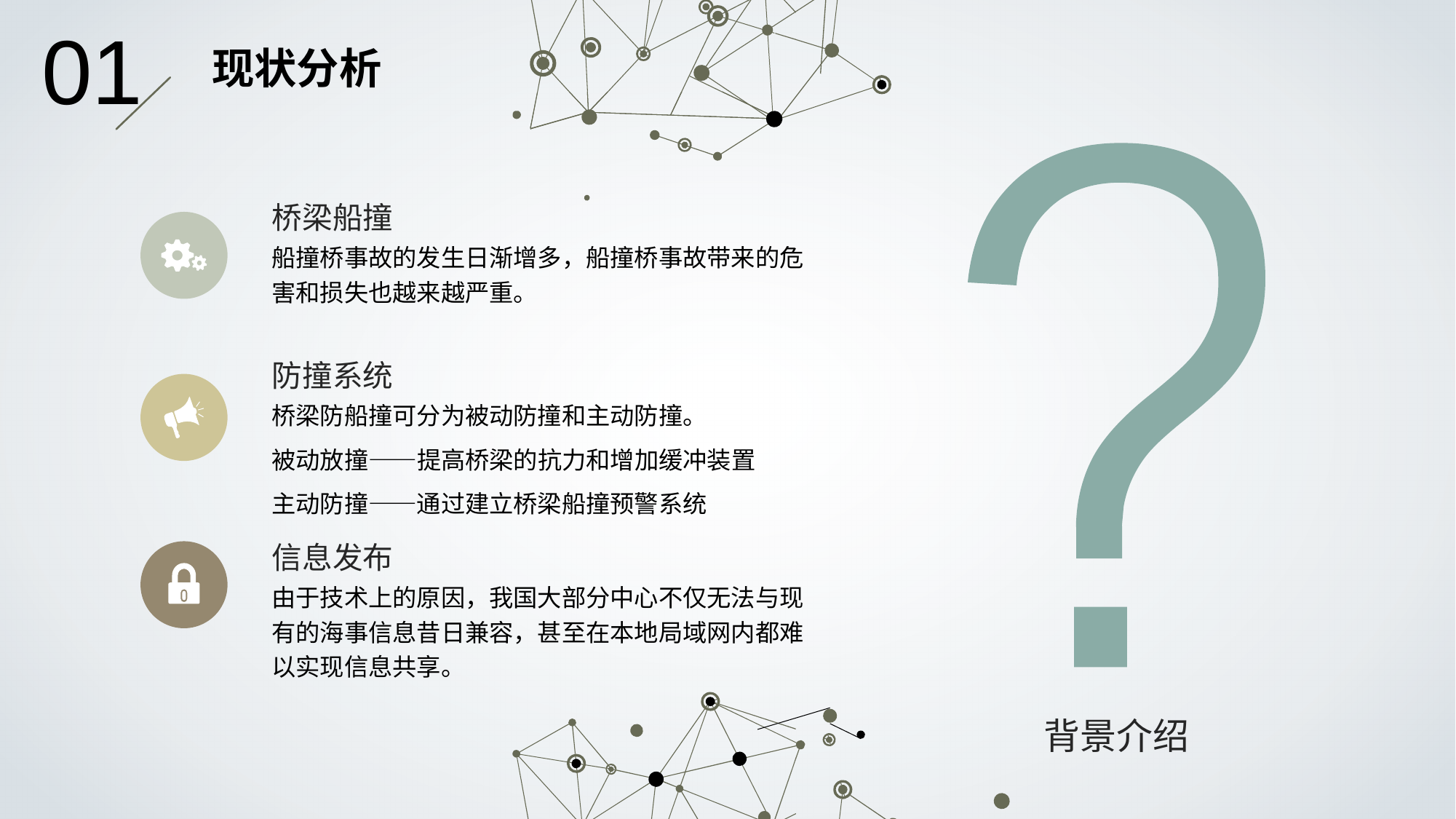

01
现状分析

桥梁船撞

船撞桥事故的发生日渐增多，船撞桥事故带来的危害和损失也越来越严重。

防撞系统

桥梁防船撞可分为被动防撞和主动防撞。
被动放撞——提高桥梁的抗力和增加缓冲装置
主动防撞——通过建立桥梁船撞预警系统

信息发布

由于技术上的原因，我国大部分中心不仅无法与现有的海事信息昔日兼容，甚至在本地局域网内都难以实现信息共享。

背景介绍